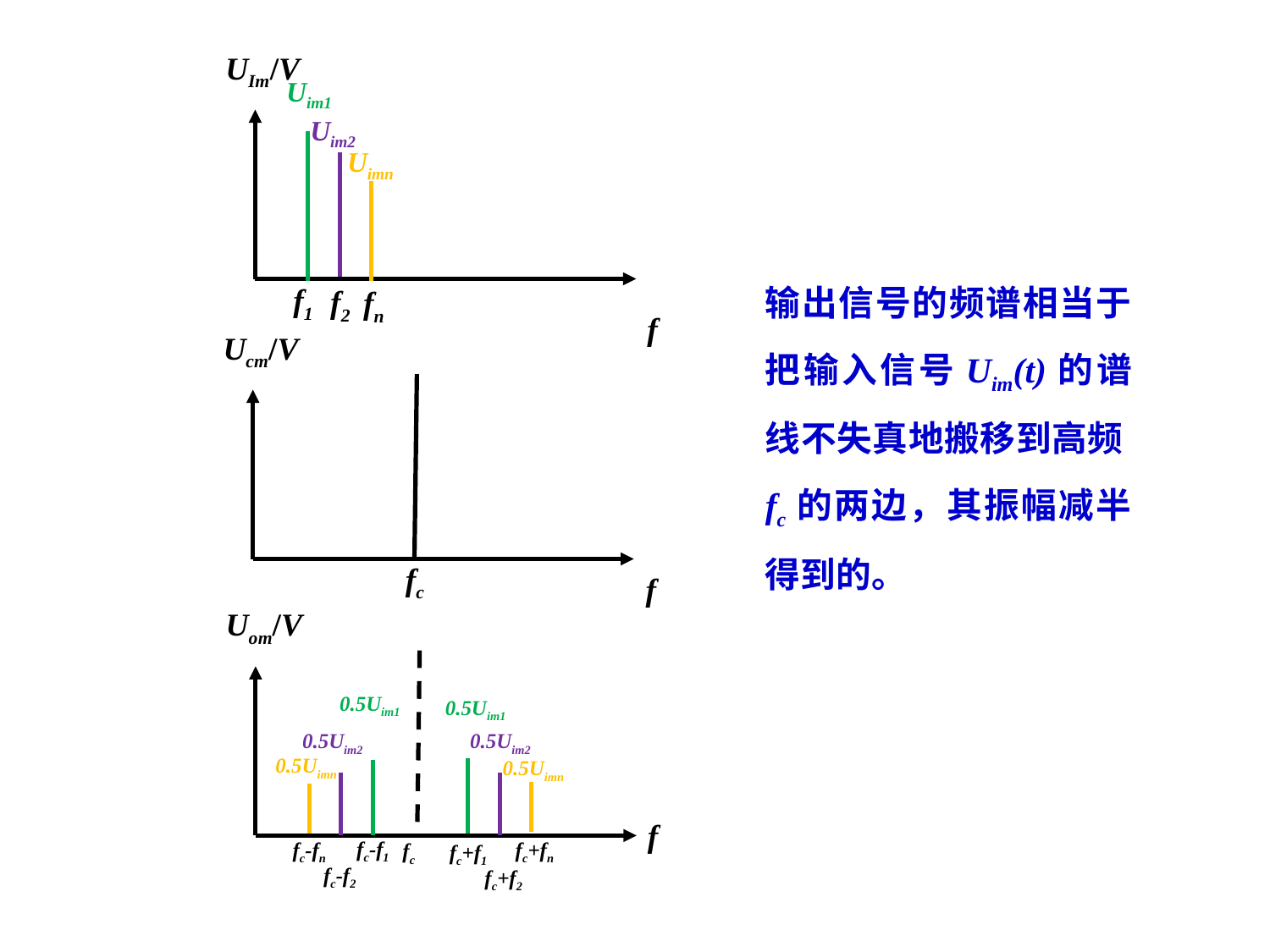

UIm/V
Uim1
Uim2
Uimn
f1
f2
fn
输出信号的频谱相当于把输入信号Uim(t)的谱线不失真地搬移到高频fc的两边，其振幅减半得到的。
f
Ucm/V
fc
f
Uom/V
0.5Uim1
0.5Uim1
0.5Uim2
0.5Uim2
0.5Uimn
0.5Uimn
f
fc-f1
fc-fn
fc+fn
fc
fc+f1
fc-f2
fc+f2